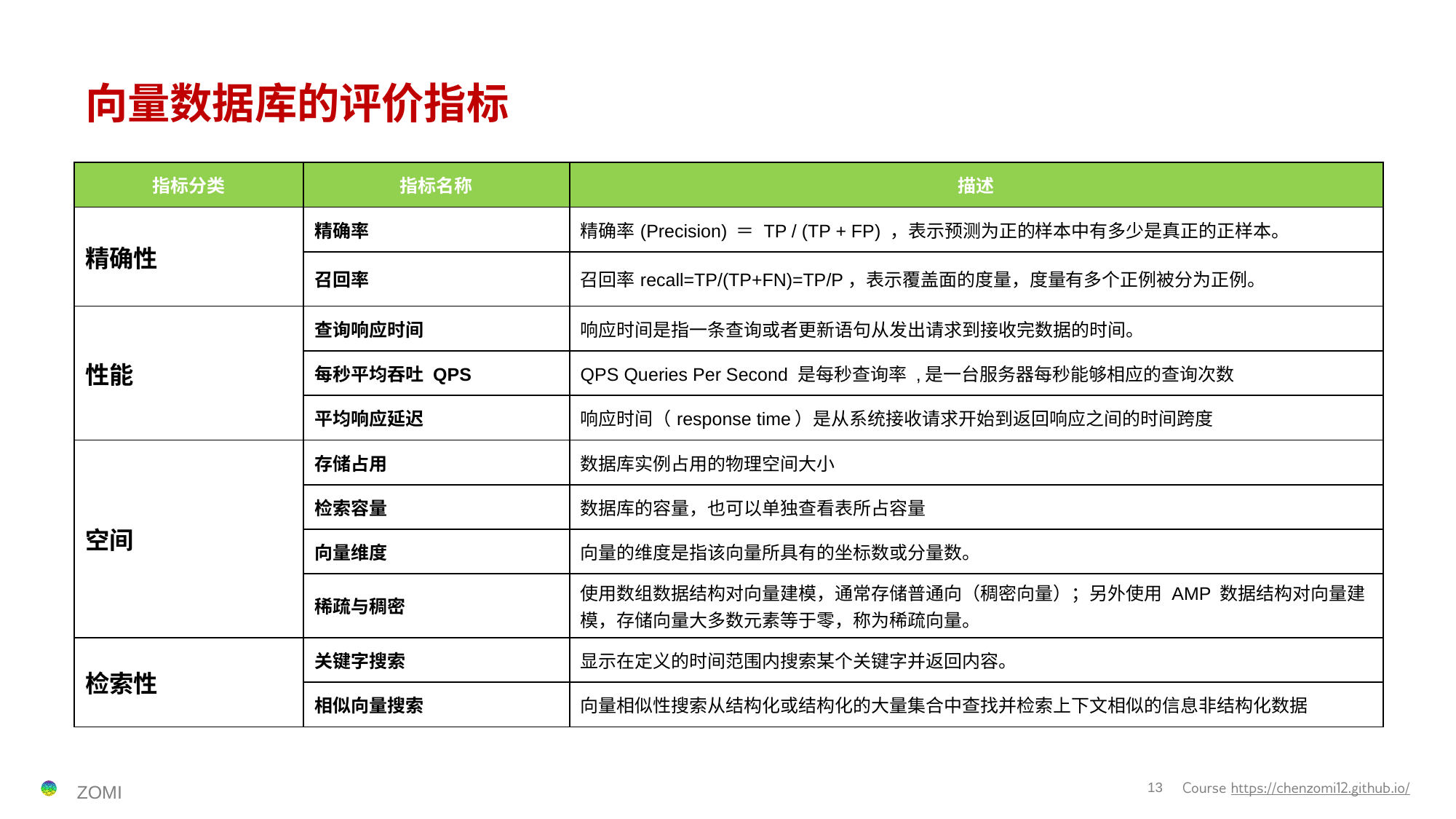

# 向量数据库的评价指标
| 指标分类 | 指标名称 | 描述 |
| --- | --- | --- |
| 精确性 | 精确率 | 精确率(Precision) ＝ TP / (TP + FP) ，表示预测为正的样本中有多少是真正的正样本。 |
|  | 召回率 | 召回率recall=TP/(TP+FN)=TP/P，表示覆盖面的度量，度量有多个正例被分为正例。 |
| 性能 | 查询响应时间 | 响应时间是指一条查询或者更新语句从发出请求到接收完数据的时间。 |
|  | 每秒平均吞吐 QPS | QPS Queries Per Second 是每秒查询率 ,是一台服务器每秒能够相应的查询次数 |
|  | 平均响应延迟 | 响应时间（response time）是从系统接收请求开始到返回响应之间的时间跨度 |
| 空间 | 存储占用 | 数据库实例占用的物理空间大小 |
|  | 检索容量 | 数据库的容量，也可以单独查看表所占容量 |
|  | 向量维度 | 向量的维度是指该向量所具有的坐标数或分量数。 |
|  | 稀疏与稠密 | 使用数组数据结构对向量建模，通常存储普通向（稠密向量）；另外使用 AMP 数据结构对向量建模，存储向量大多数元素等于零，称为稀疏向量。 |
| 检索性 | 关键字搜索 | 显示在定义的时间范围内搜索某个关键字并返回内容。 |
|  | 相似向量搜索 | 向量相似性搜索从结构化或结构化的大量集合中查找并检索上下文相似的信息非结构化数据 |